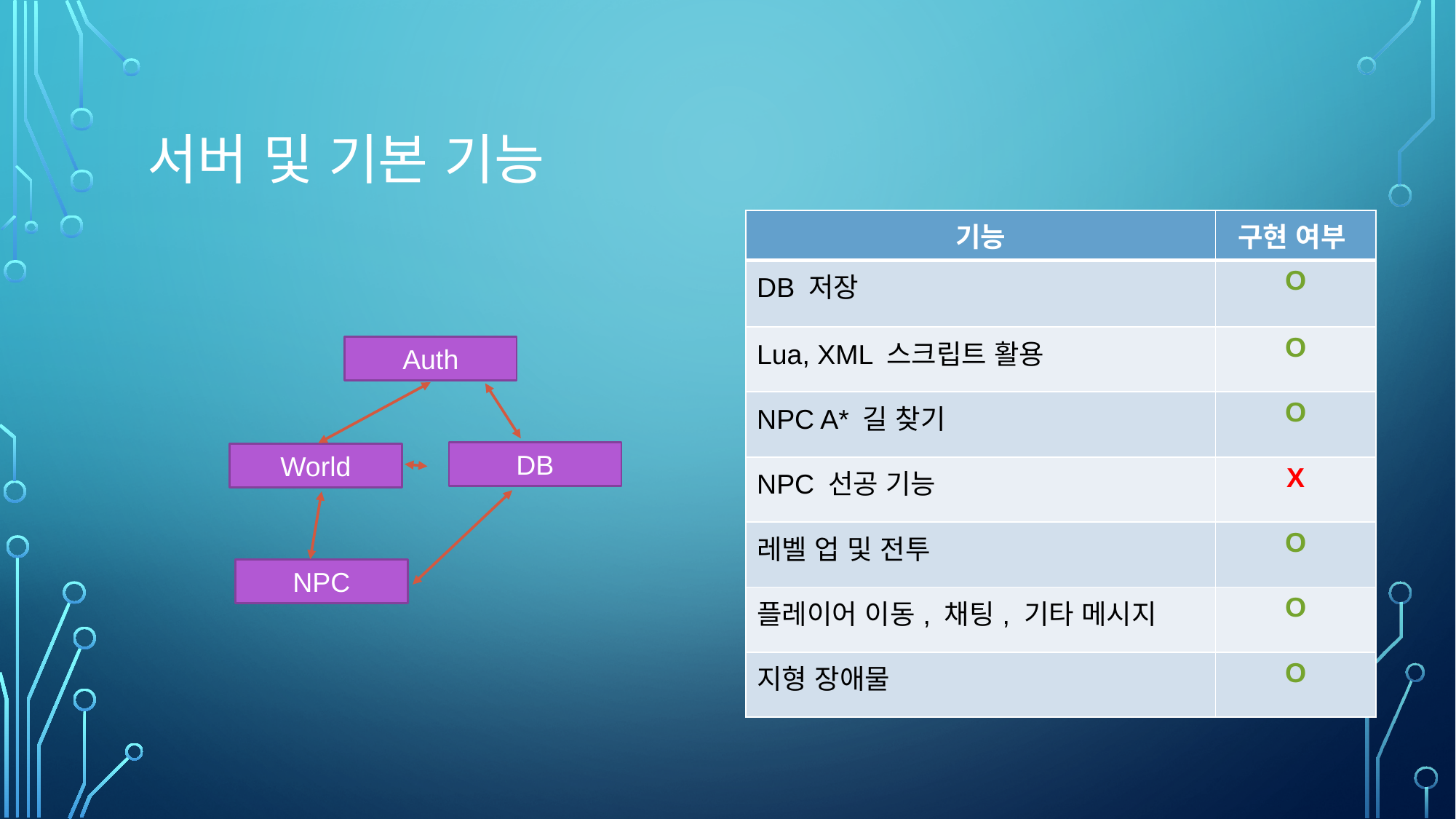

# 서버 및 기본 기능
| 기능 | 구현 여부 |
| --- | --- |
| DB 저장 | O |
| Lua, XML 스크립트 활용 | O |
| NPC A\* 길 찾기 | O |
| NPC 선공 기능 | X |
| 레벨 업 및 전투 | O |
| 플레이어 이동, 채팅, 기타 메시지 | O |
| 지형 장애물 | O |
Auth
DB
World
NPC